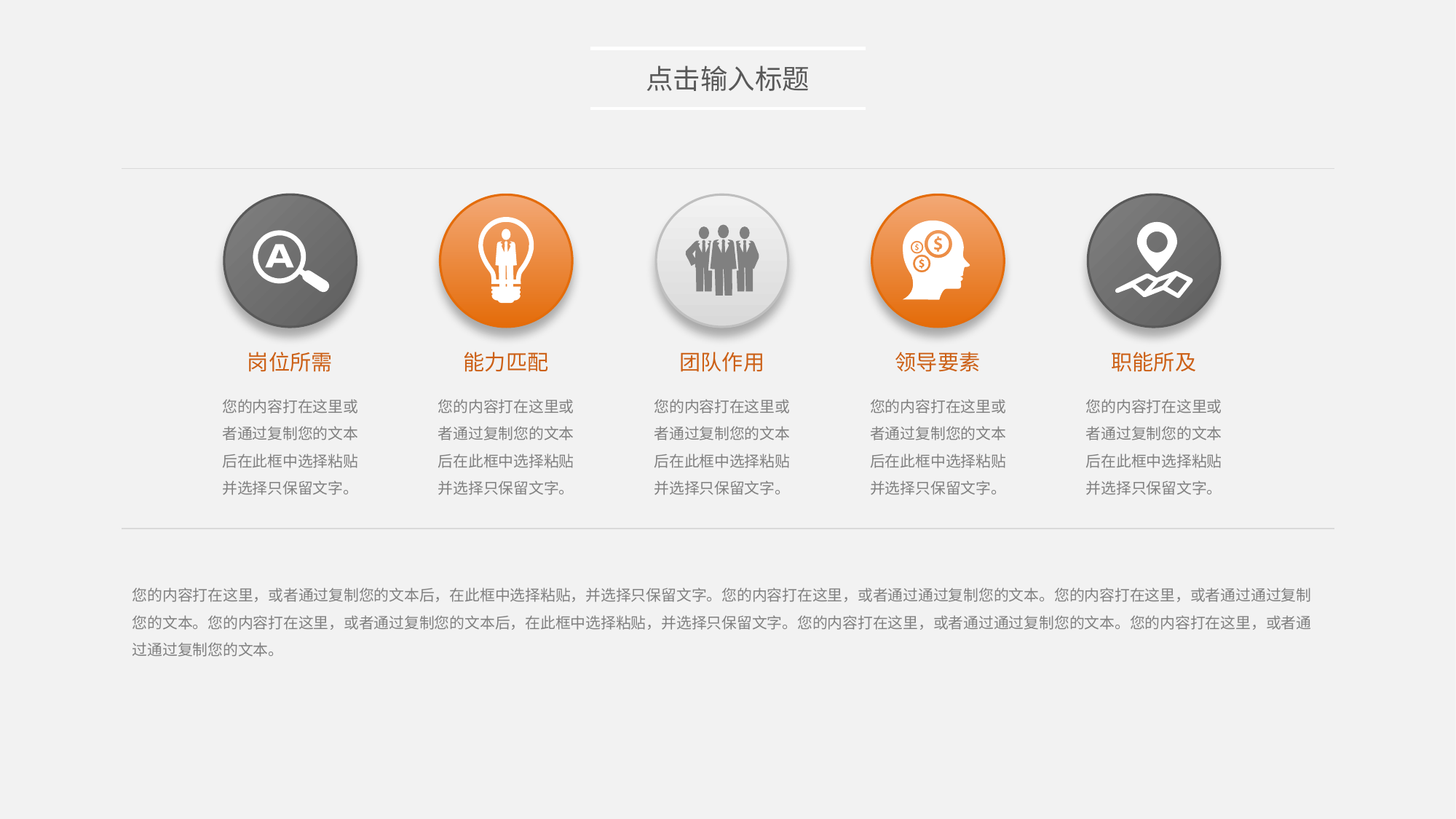

点击输入标题

岗位所需
能力匹配
团队作用
领导要素
职能所及
您的内容打在这里或者通过复制您的文本后在此框中选择粘贴并选择只保留文字。
您的内容打在这里或者通过复制您的文本后在此框中选择粘贴并选择只保留文字。
您的内容打在这里或者通过复制您的文本后在此框中选择粘贴并选择只保留文字。
您的内容打在这里或者通过复制您的文本后在此框中选择粘贴并选择只保留文字。
您的内容打在这里或者通过复制您的文本后在此框中选择粘贴并选择只保留文字。
您的内容打在这里，或者通过复制您的文本后，在此框中选择粘贴，并选择只保留文字。您的内容打在这里，或者通过通过复制您的文本。您的内容打在这里，或者通过通过复制您的文本。您的内容打在这里，或者通过复制您的文本后，在此框中选择粘贴，并选择只保留文字。您的内容打在这里，或者通过通过复制您的文本。您的内容打在这里，或者通过通过复制您的文本。